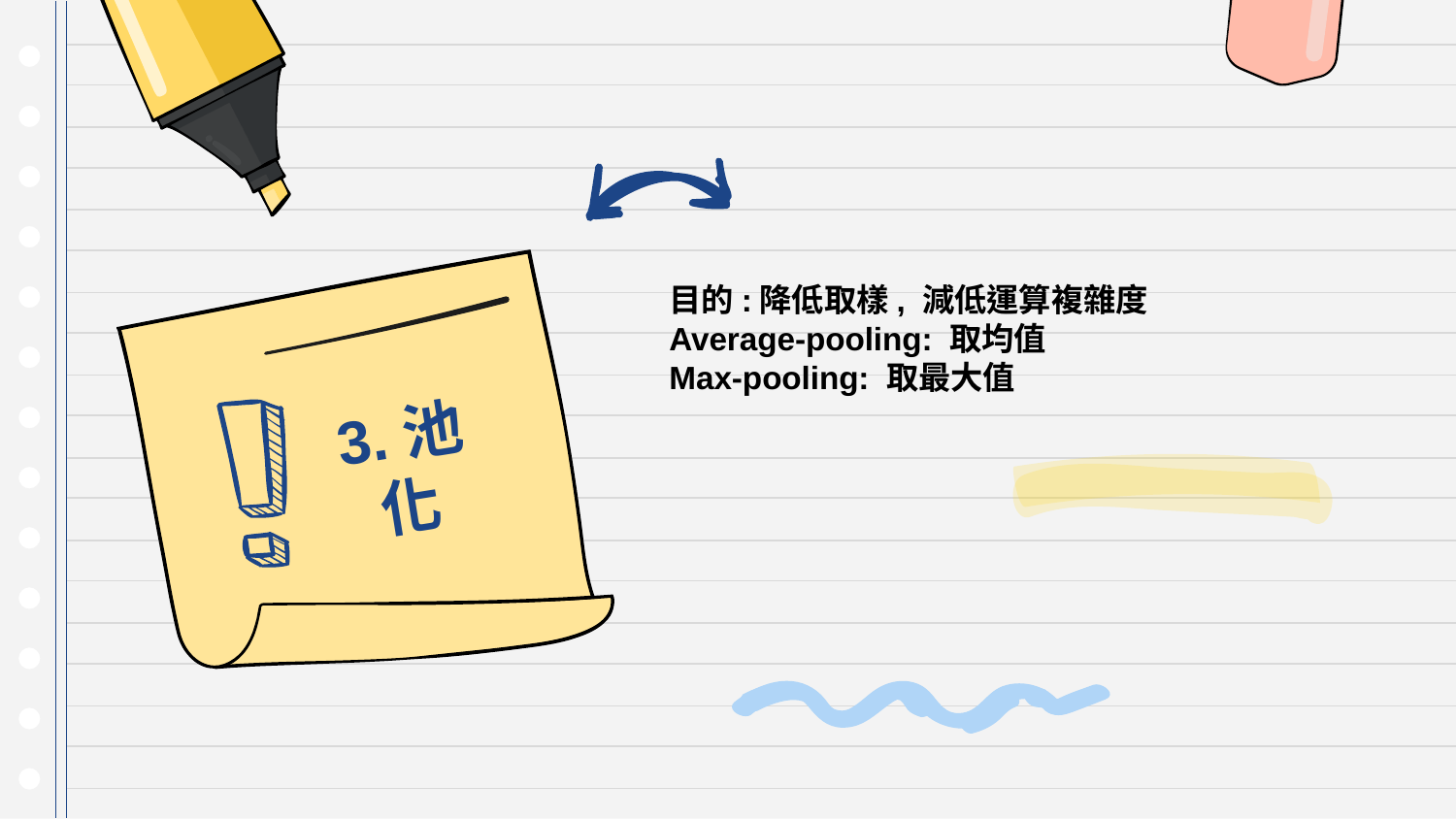

目的:降低取樣, 減低運算複雜度
Average-pooling: 取均值
Max-pooling: 取最大值

3.池化